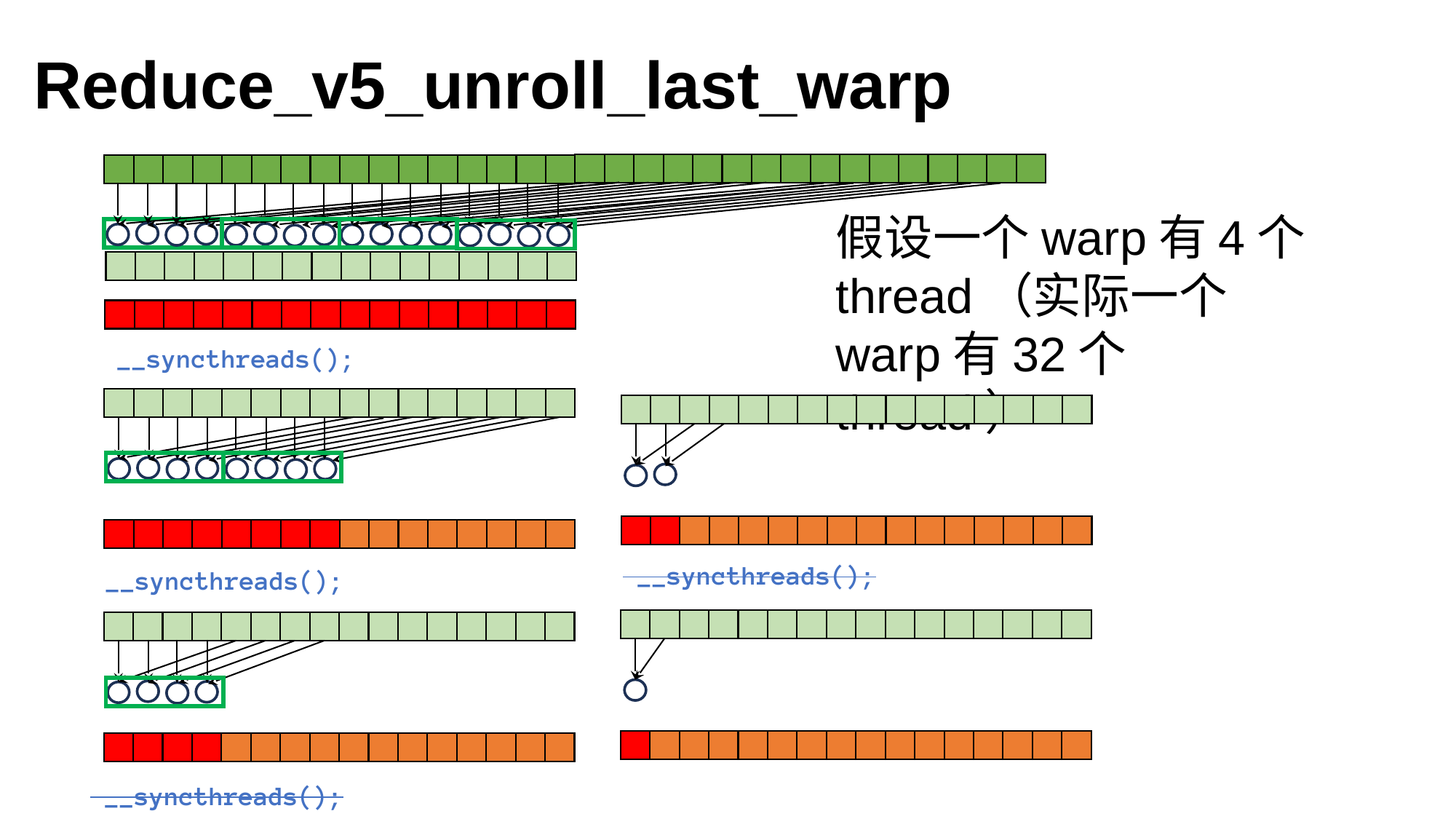

# Reduce_v5_unroll_last_warp

假设一个warp有4个thread（实际一个warp有32个thread）

 __syncthreads();

 __syncthreads();
 __syncthreads();

 __syncthreads();